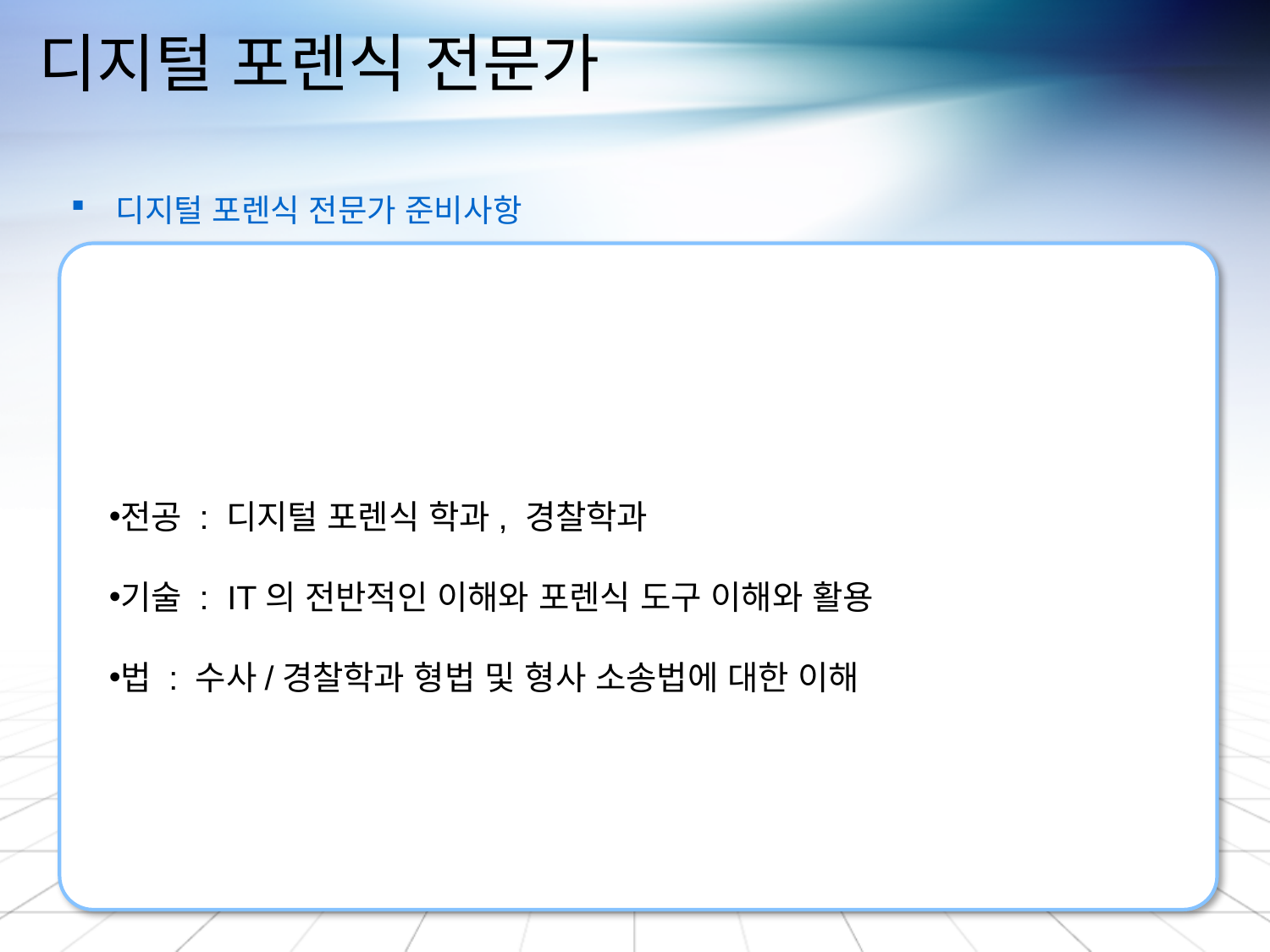

# 디지털 포렌식 전문가
 디지털 포렌식 전문가 준비사항

전공 : 디지털 포렌식 학과, 경찰학과
기술 :  IT의 전반적인 이해와 포렌식 도구 이해와 활용
법 : 수사/경찰학과 형법 및 형사 소송법에 대한 이해